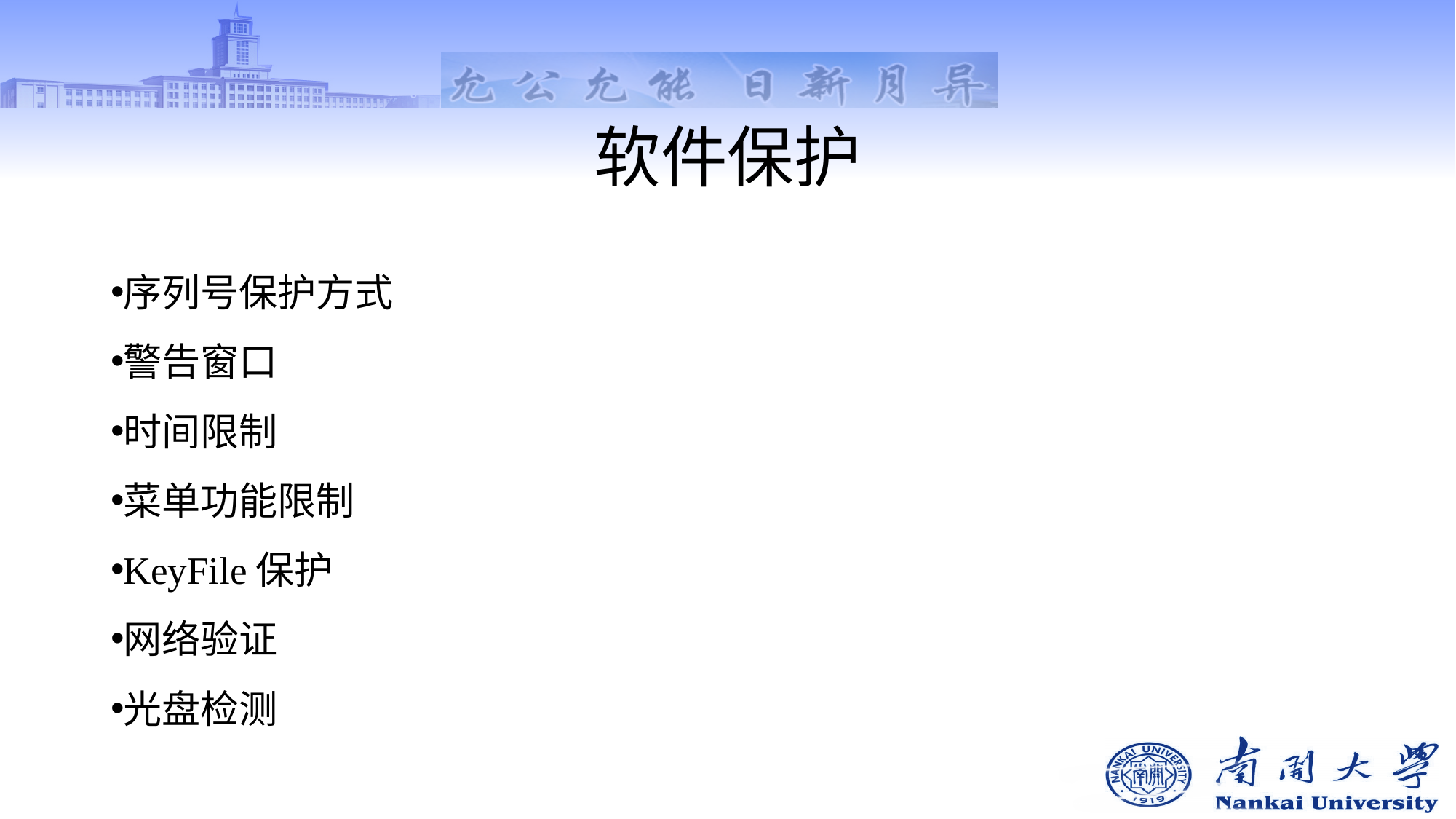

# 软件保护
序列号保护方式
警告窗口
时间限制
菜单功能限制
KeyFile保护
网络验证
光盘检测